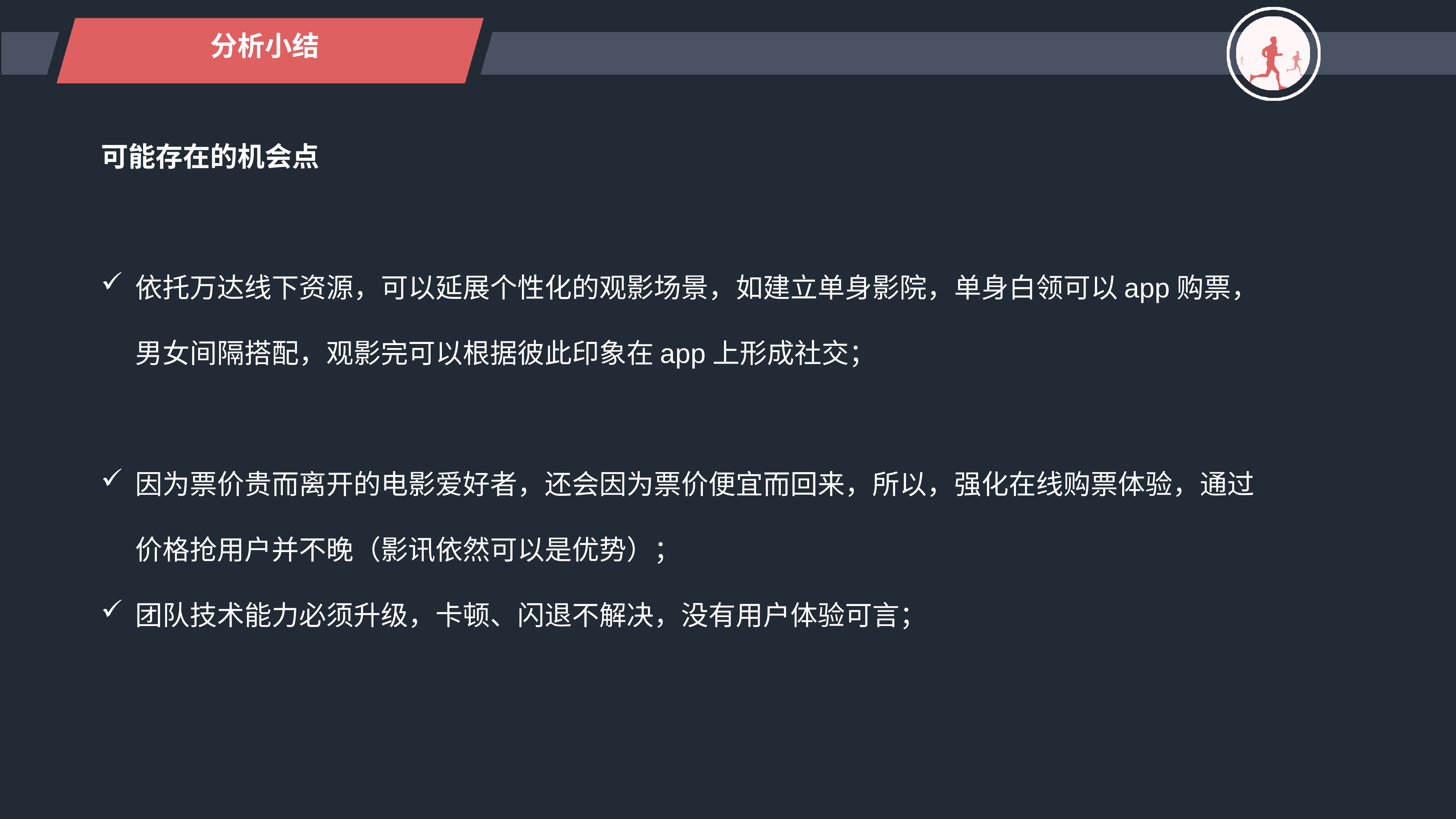

# 分析小结
可能存在的机会点

依托万达线下资源，可以延展个性化的观影场景，如建立单身影院，单身白领可以app购票，男女间隔搭配，观影完可以根据彼此印象在app上形成社交；

因为票价贵而离开的电影爱好者，还会因为票价便宜而回来，所以，强化在线购票体验，通过价格抢用户并不晚（影讯依然可以是优势）；
团队技术能力必须升级，卡顿、闪退不解决，没有用户体验可言；